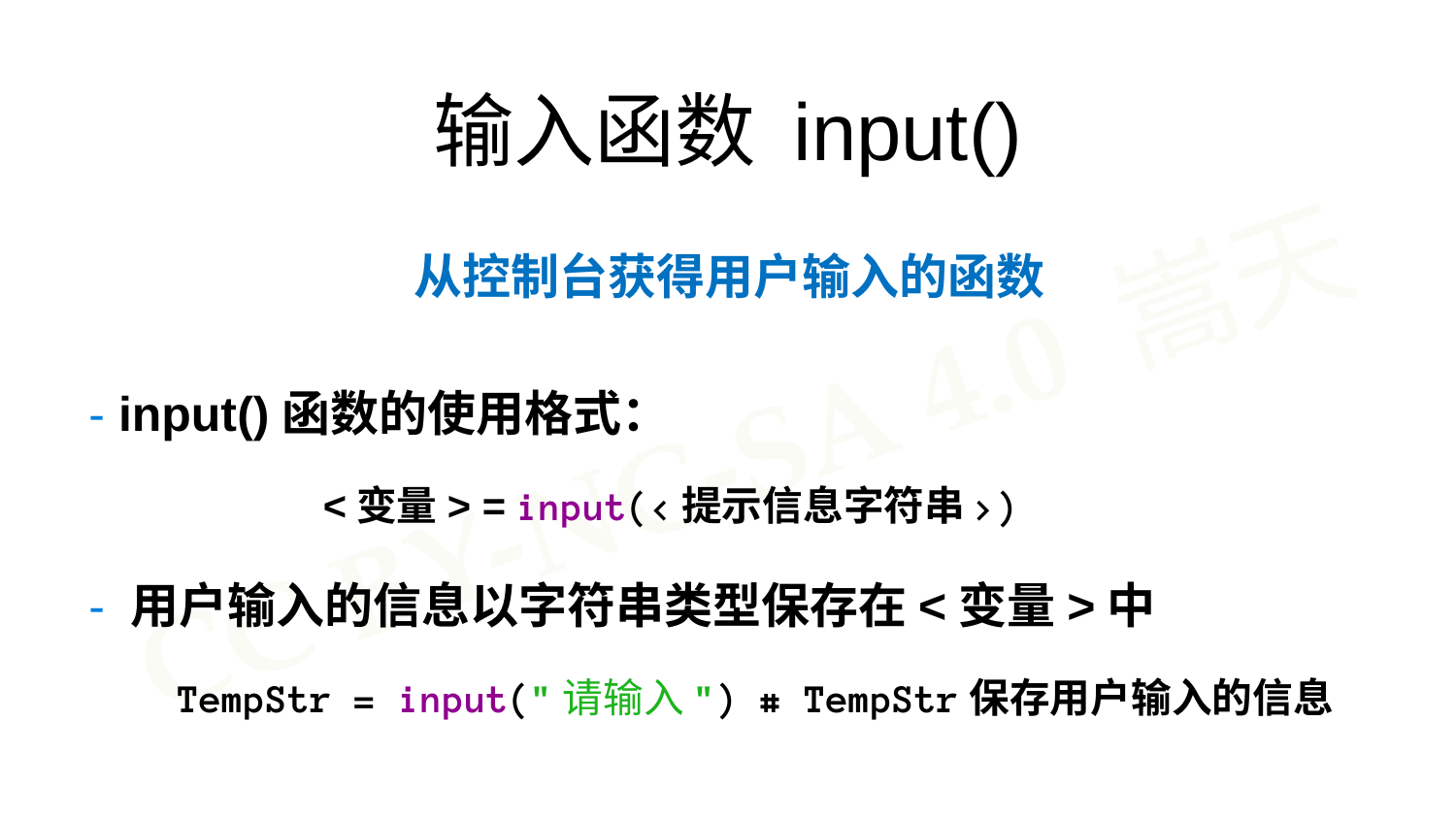

输入函数 input()
从控制台获得用户输入的函数
- input()函数的使用格式：
                     <变量> = input(<提示信息字符串>)
- 用户输入的信息以字符串类型保存在<变量>中
        TempStr = input("请输入") # TempStr保存用户输入的信息